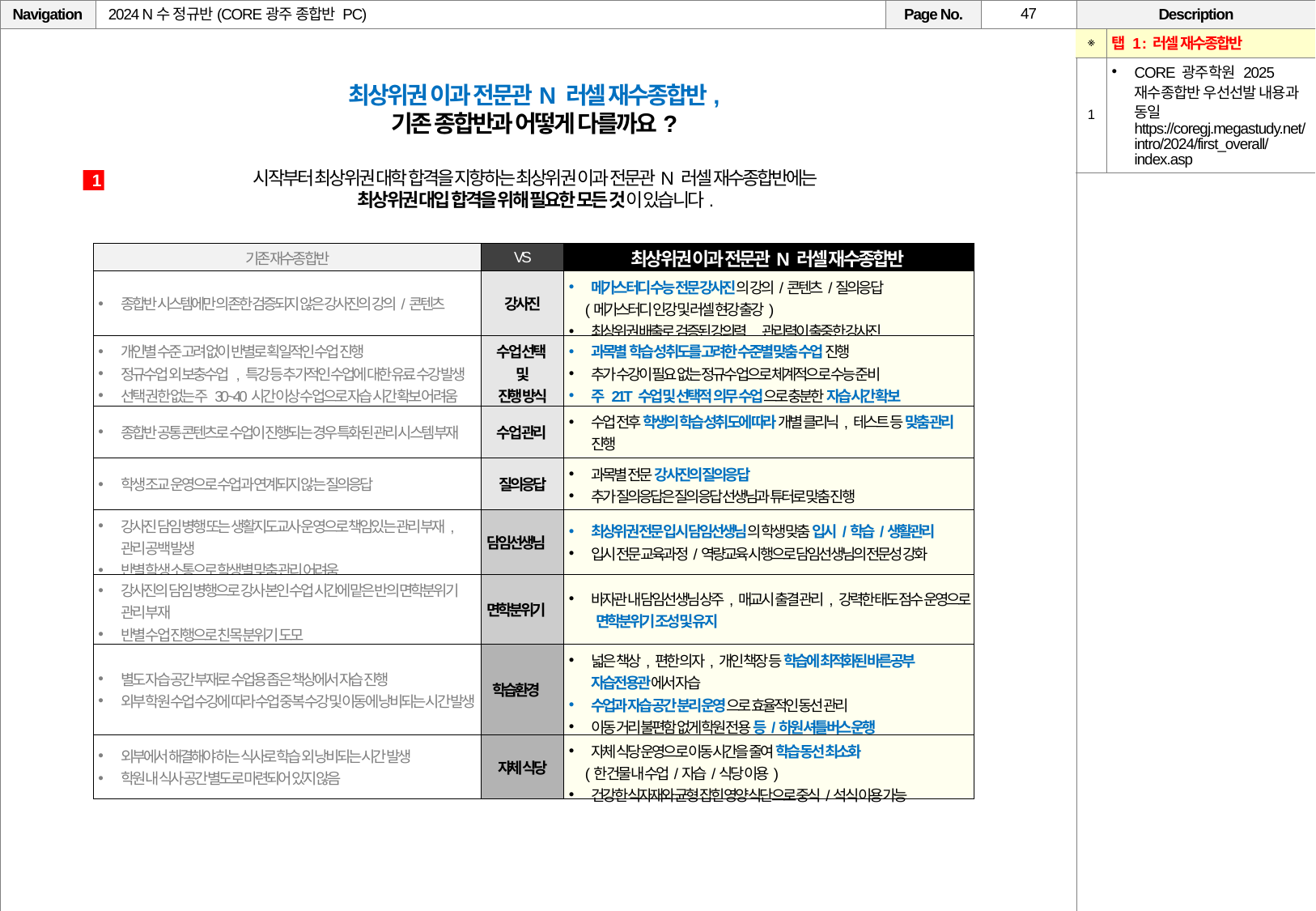

# 2024 N수 정규반(CORE광주 종합반 PC)
| ※ | 탭 1 : 러셀 재수종합반 |
| --- | --- |
| 1 | CORE 광주학원 2025 재수종합반 우선선발 내용과 동일 https://coregj.megastudy.net/intro/2024/first\_overall/index.asp |
최상위권 이과 전문관N 러셀 재수종합반,
기존 종합반과 어떻게 다를까요?
시작부터 최상위권 대학 합격을 지향하는 최상위권 이과 전문관N 러셀 재수종합반에는
최상위권 대입 합격을 위해 필요한 모든 것이 있습니다.
1
| 기존 재수종합반 | VS | 최상위권 이과 전문관N 러셀 재수종합반 |
| --- | --- | --- |
| 종합반 시스템에만 의존한 검증되지 않은 강사진의 강의/콘텐츠 | 강사진 | 메가스터디 수능 전문 강사진의 강의/콘텐츠/질의응답 (메가스터디 인강 및 러셀 현강 출강) 최상위권 배출로 검증된 강의력, 관리력이 출중한 강사진 |
| 개인별 수준 고려 없이 반별로 획일적인 수업 진행 정규수업 외 보충수업 , 특강 등 추가적인 수업에 대한 유료 수강 발생 선택 권한 없는 주 30~40시간 이상 수업으로 자습 시간 확보 어려움 | 수업 선택 및 진행 방식 | 과목별 학습 성취도를 고려한 수준별 맞춤 수업 진행 추가 수강이 필요 없는 정규수업으로 체계적으로 수능 준비 주 21T 수업 및 선택적 의무 수업으로 충분한 자습 시간 확보 |
| 종합반 공통 콘텐츠로 수업이 진행되는 경우 특화된 관리 시스템 부재 | 수업 관리 | 수업 전후 학생의 학습 성취도에 따라 개별 클리닉, 테스트 등 맞춤 관리 진행 |
| 학생 조교 운영으로 수업과 연계되지 않는 질의응답 | 질의응답 | 과목별 전문 강사진의 질의응답 추가 질의응답은 질의응답 선생님과 튜터로 맞춤 진행 |
| 강사진 담임 병행 또는 생활지도교사 운영으로 책임있는 관리 부재, 관리 공백 발생 반별 학생 소통으로 학생별 맞춤 관리 어려움 | 담임선생님 | 최상위권 전문 입시 담임선생님의 학생 맞춤 입시/학습/생활관리 입시 전문 교육과정/역량교육 시행으로 담임선생님의 전문성 강화 |
| 강사진의 담임 병행으로 강사 본인 수업 시간에 맡은 반의 면학분위기 관리 부재 반별 수업 진행으로 친목 분위기 도모 | 면학분위기 | 바자관 내 담임선생님 상주, 매교시 출결 관리, 강력한 태도 점수 운영으로 면학분위기 조성 및 유지 |
| 별도 자습 공간 부재로 수업용 좁은 책상에서 자습 진행 외부 학원 수업 수강에 따라 수업 중복 수강 및 이동에 낭비되는 시간 발생 | 학습환경 | 넓은 책상, 편한 의자, 개인 책장 등 학습에 최적화된 바른공부 자습전용관에서 자습 수업과 자습 공간 분리 운영으로 효율적인 동선 관리 이동 거리 불편함 없게 학원 전용 등/하원 셔틀버스 운행 |
| 외부에서 해결해야 하는 식사로 학습 외 낭비되는 시간 발생 학원 내 식사 공간 별도로 마련되어 있지 않음 | 자체 식당 | 자체 식당 운영으로 이동 시간을 줄여 학습 동선 최소화 (한 건물 내 수업/자습/식당 이용) 건강한 식자재와 균형 잡힌 영양 식단으로 중식/석식 이용 가능 |